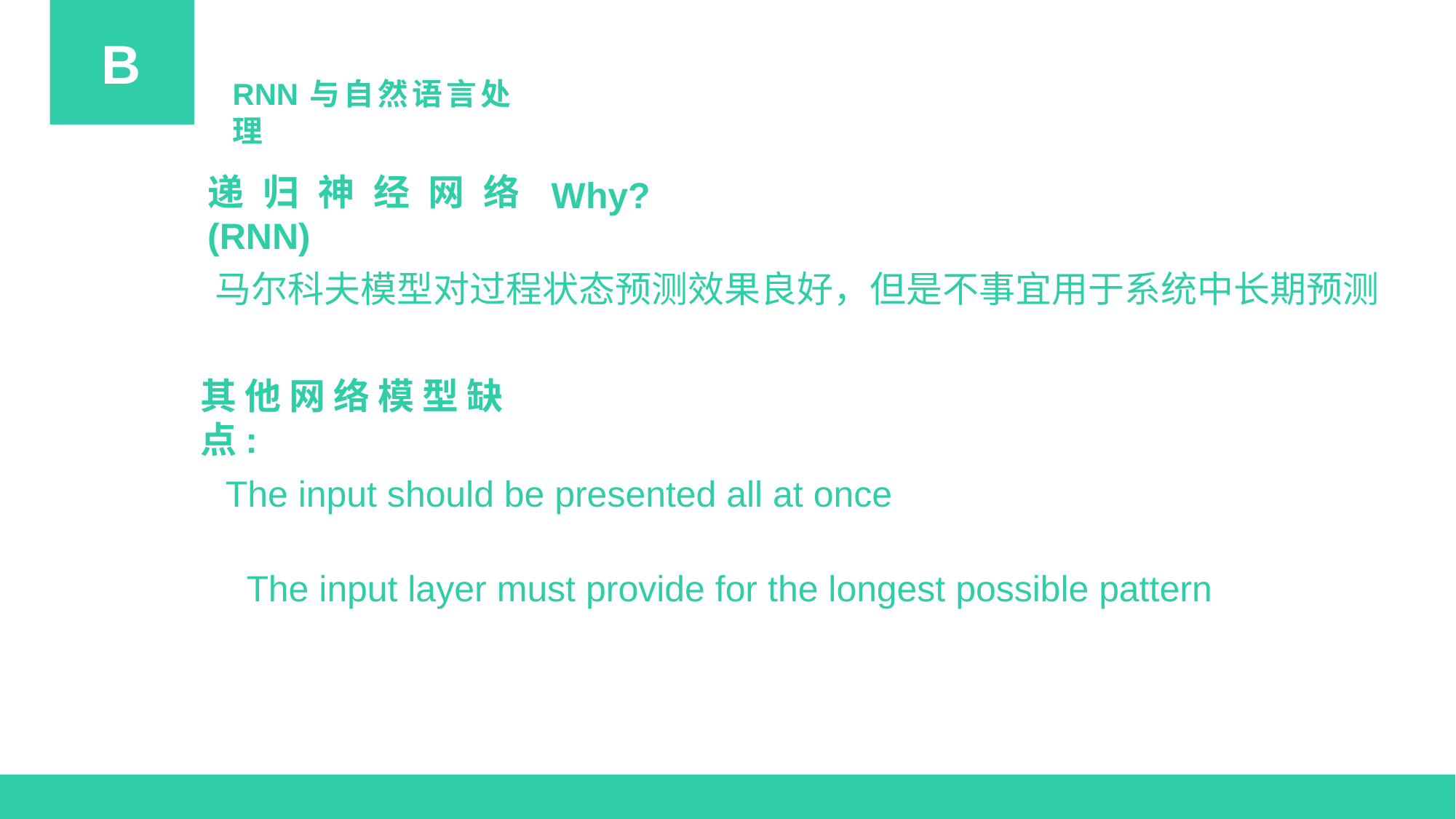

B
RNN与自然语言处理
递归神经网络(RNN)
Why?
马尔科夫模型对过程状态预测效果良好，但是不事宜用于系统中长期预测
其他网络模型缺点:
The input should be presented all at once
The input layer must provide for the longest possible pattern